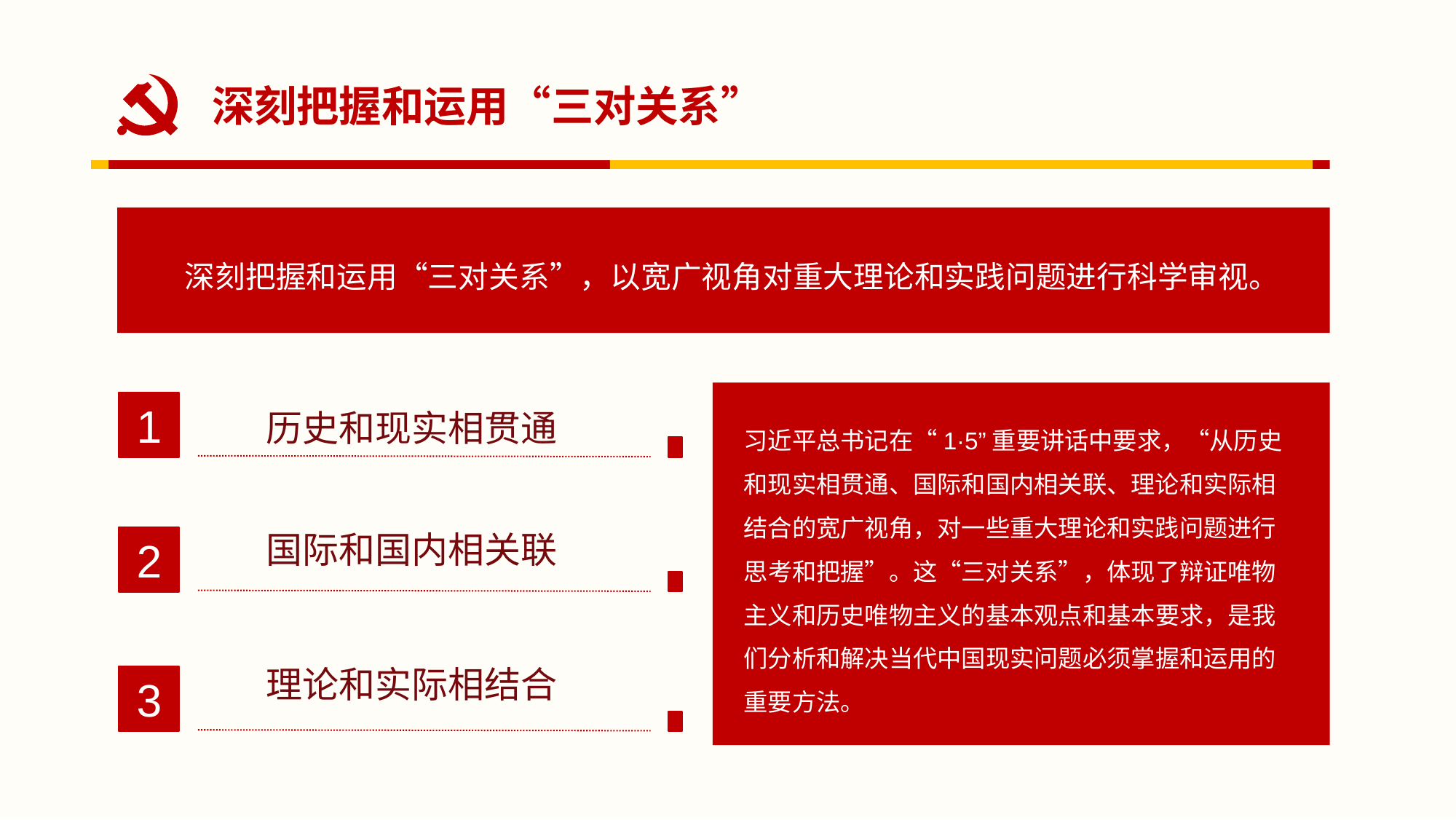

深刻把握和运用“三对关系”

深刻把握和运用“三对关系”，以宽广视角对重大理论和实践问题进行科学审视。

1
历史和现实相贯通

习近平总书记在“1·5”重要讲话中要求，“从历史和现实相贯通、国际和国内相关联、理论和实际相结合的宽广视角，对一些重大理论和实践问题进行思考和把握”。这“三对关系”，体现了辩证唯物主义和历史唯物主义的基本观点和基本要求，是我们分析和解决当代中国现实问题必须掌握和运用的重要方法。
国际和国内相关联
2

理论和实际相结合
3